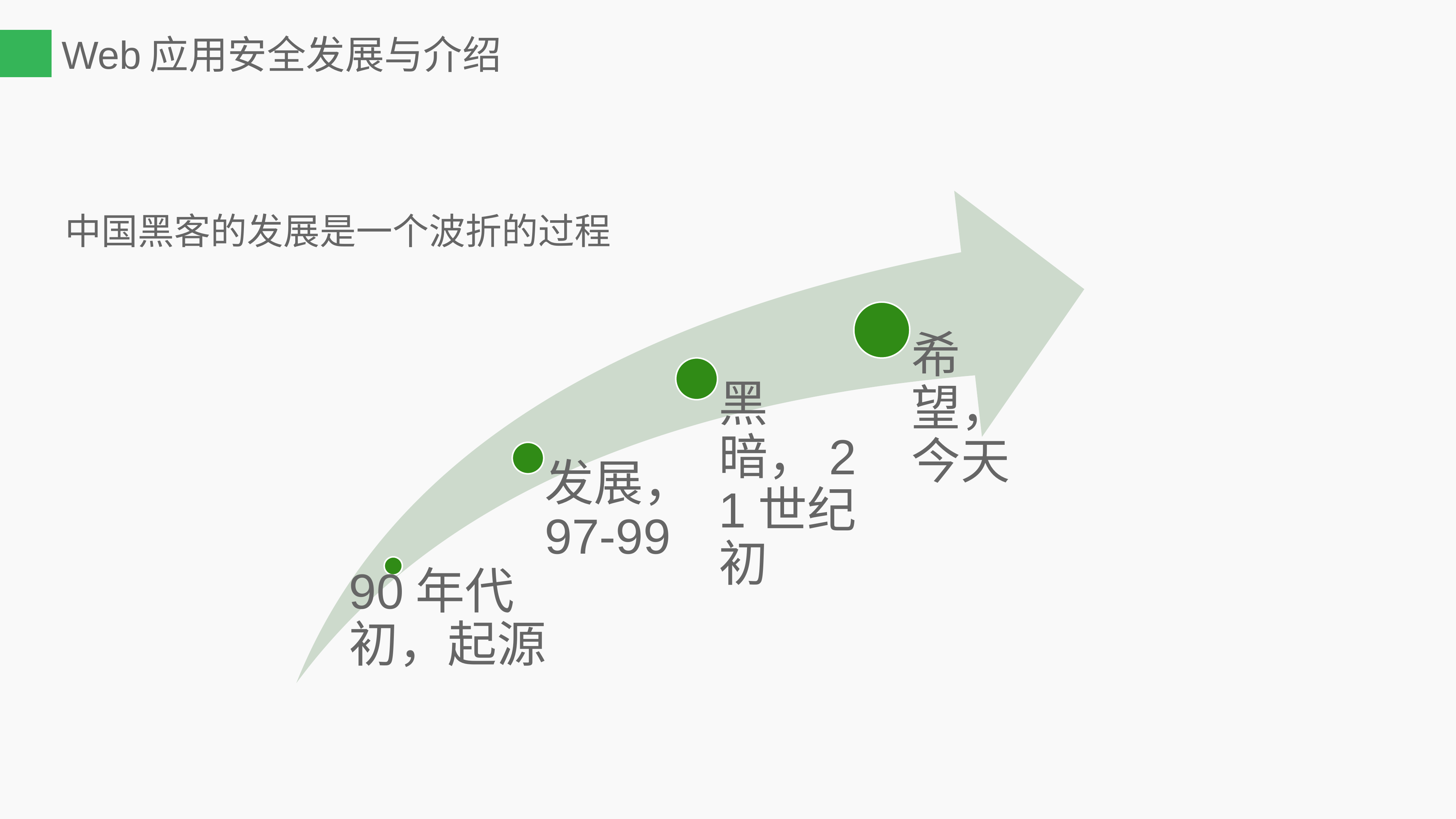

# Web应用安全发展与介绍
中国黑客的发展是一个波折的过程
90年代初，起源
发展，97-99
黑暗，21世纪初
希望，今天